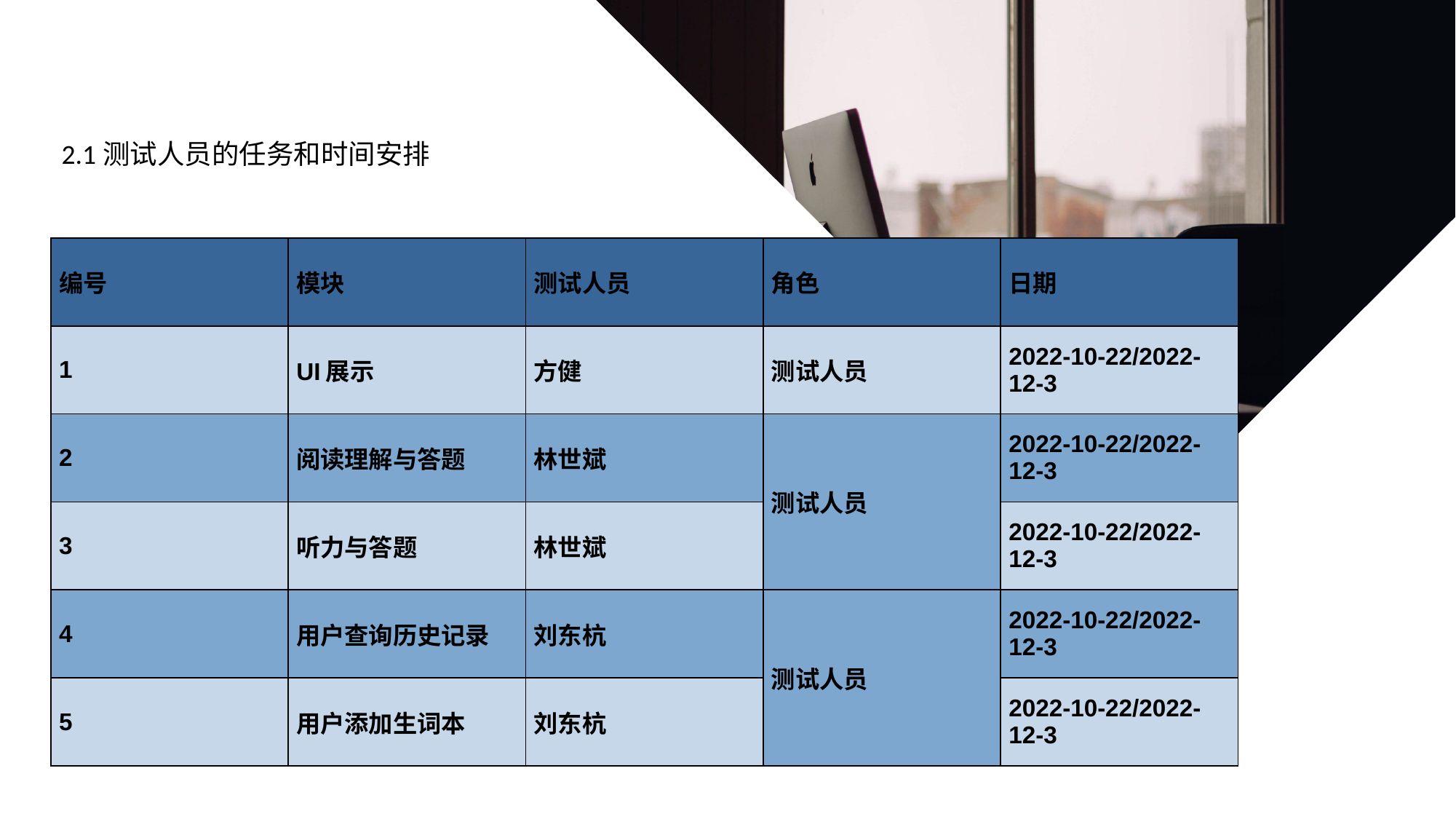

2.1测试人员的任务和时间安排
| 编号 | 模块 | 测试人员 | 角色 | 日期 |
| --- | --- | --- | --- | --- |
| 1 | UI展示 | 方健 | 测试人员 | 2022-10-22/2022-12-3 |
| 2 | 阅读理解与答题 | 林世斌 | 测试人员 | 2022-10-22/2022-12-3 |
| 3 | 听力与答题 | 林世斌 |  | 2022-10-22/2022-12-3 |
| 4 | 用户查询历史记录 | 刘东杭 | 测试人员 | 2022-10-22/2022-12-3 |
| 5 | 用户添加生词本 | 刘东杭 |  | 2022-10-22/2022-12-3 |